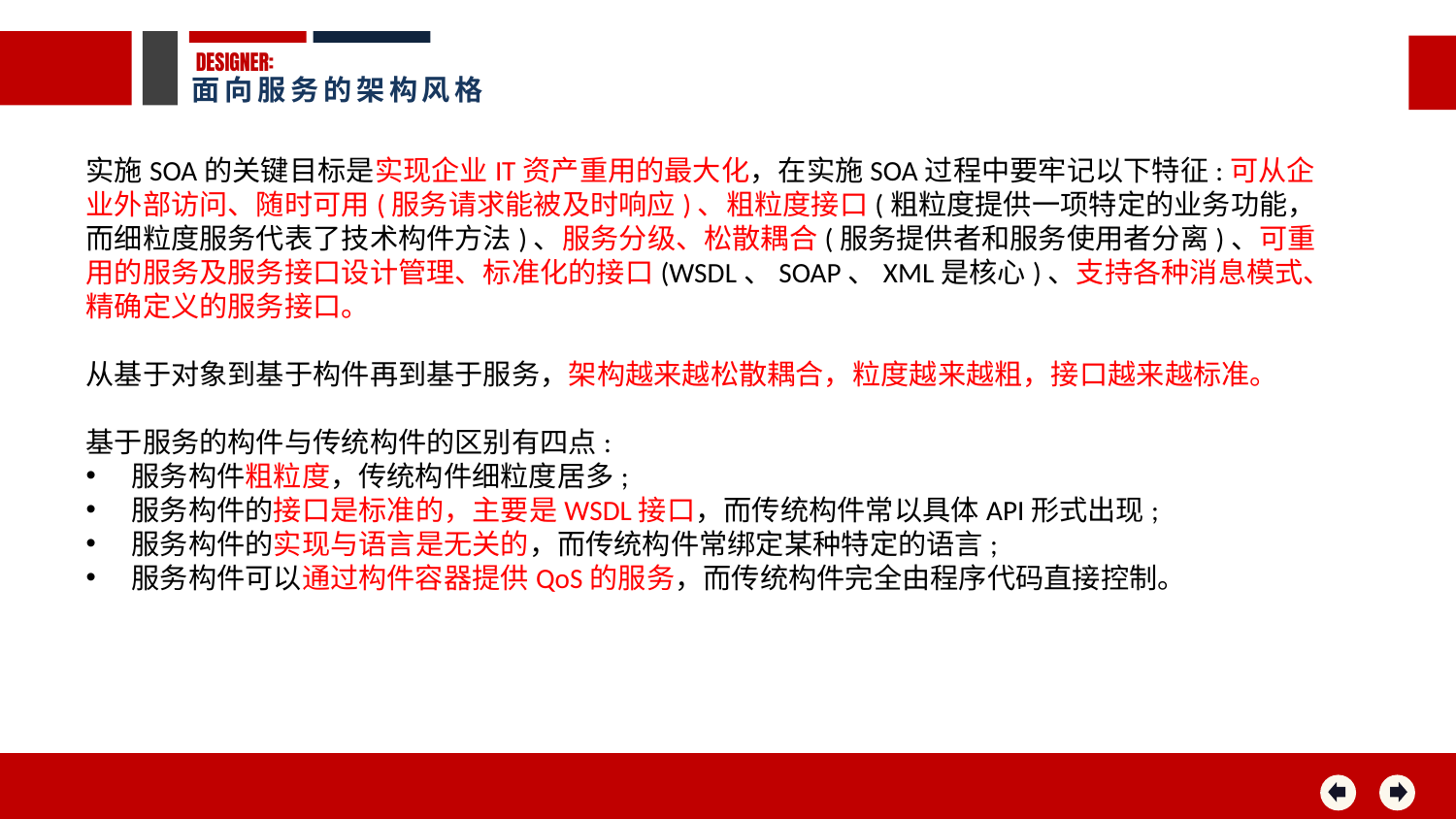

DESIGNER:
面向服务的架构风格
实施SOA的关键目标是实现企业IT资产重用的最大化，在实施SOA过程中要牢记以下特征:可从企业外部访问、随时可用(服务请求能被及时响应)、粗粒度接口(粗粒度提供一项特定的业务功能，而细粒度服务代表了技术构件方法)、服务分级、松散耦合(服务提供者和服务使用者分离)、可重用的服务及服务接口设计管理、标准化的接口(WSDL、SOAP、XML是核心)、支持各种消息模式、精确定义的服务接口。

从基于对象到基于构件再到基于服务，架构越来越松散耦合，粒度越来越粗，接口越来越标准。

基于服务的构件与传统构件的区别有四点:
服务构件粗粒度，传统构件细粒度居多;
服务构件的接口是标准的，主要是WSDL接口，而传统构件常以具体API形式出现;
服务构件的实现与语言是无关的，而传统构件常绑定某种特定的语言;
服务构件可以通过构件容器提供QoS的服务，而传统构件完全由程序代码直接控制。